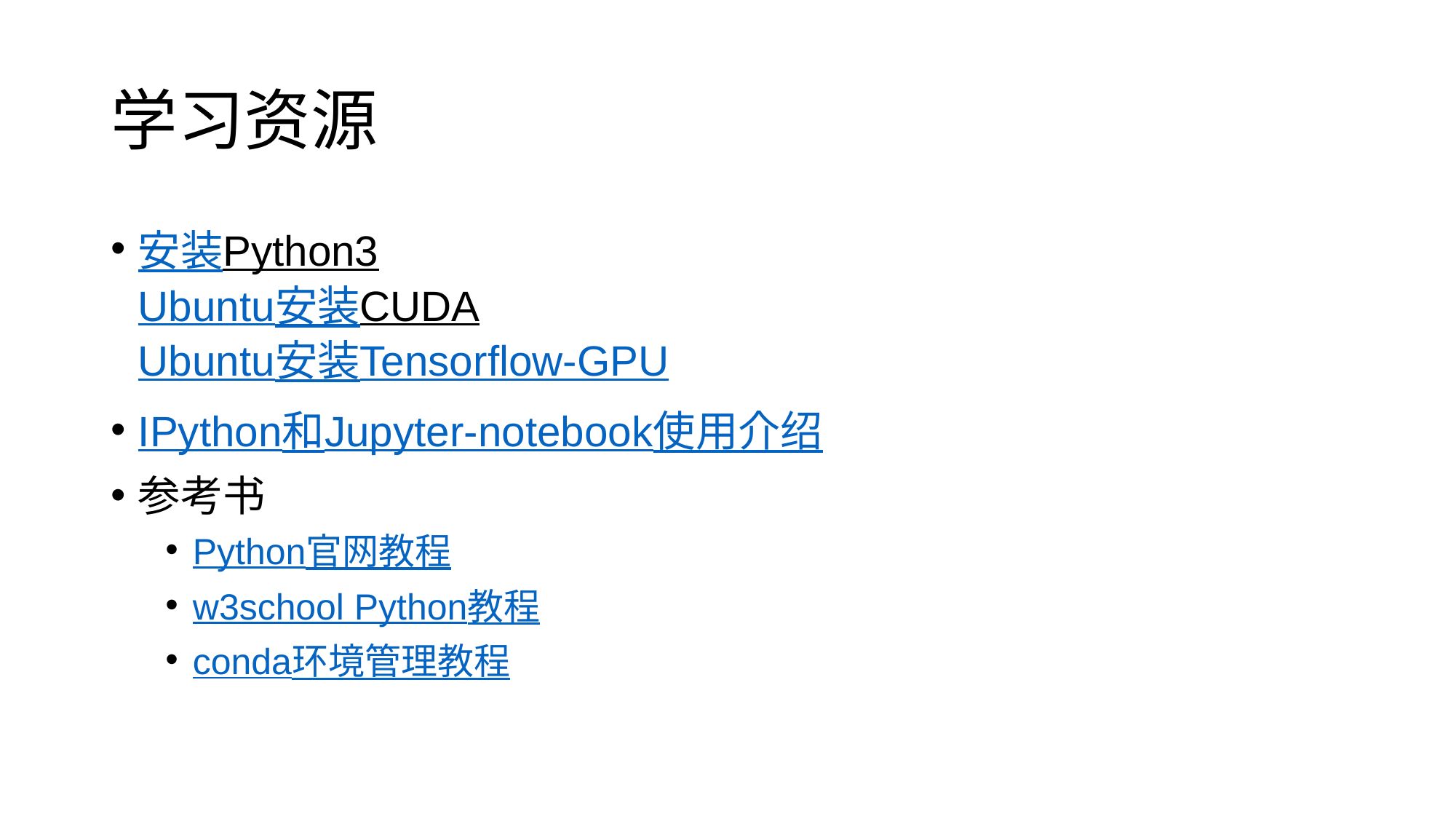

# 学习资源
安装Python3
Ubuntu安装CUDA
Ubuntu安装Tensorflow-GPU
IPython和Jupyter-notebook使用介绍
参考书
Python官网教程
w3school Python教程
conda环境管理教程